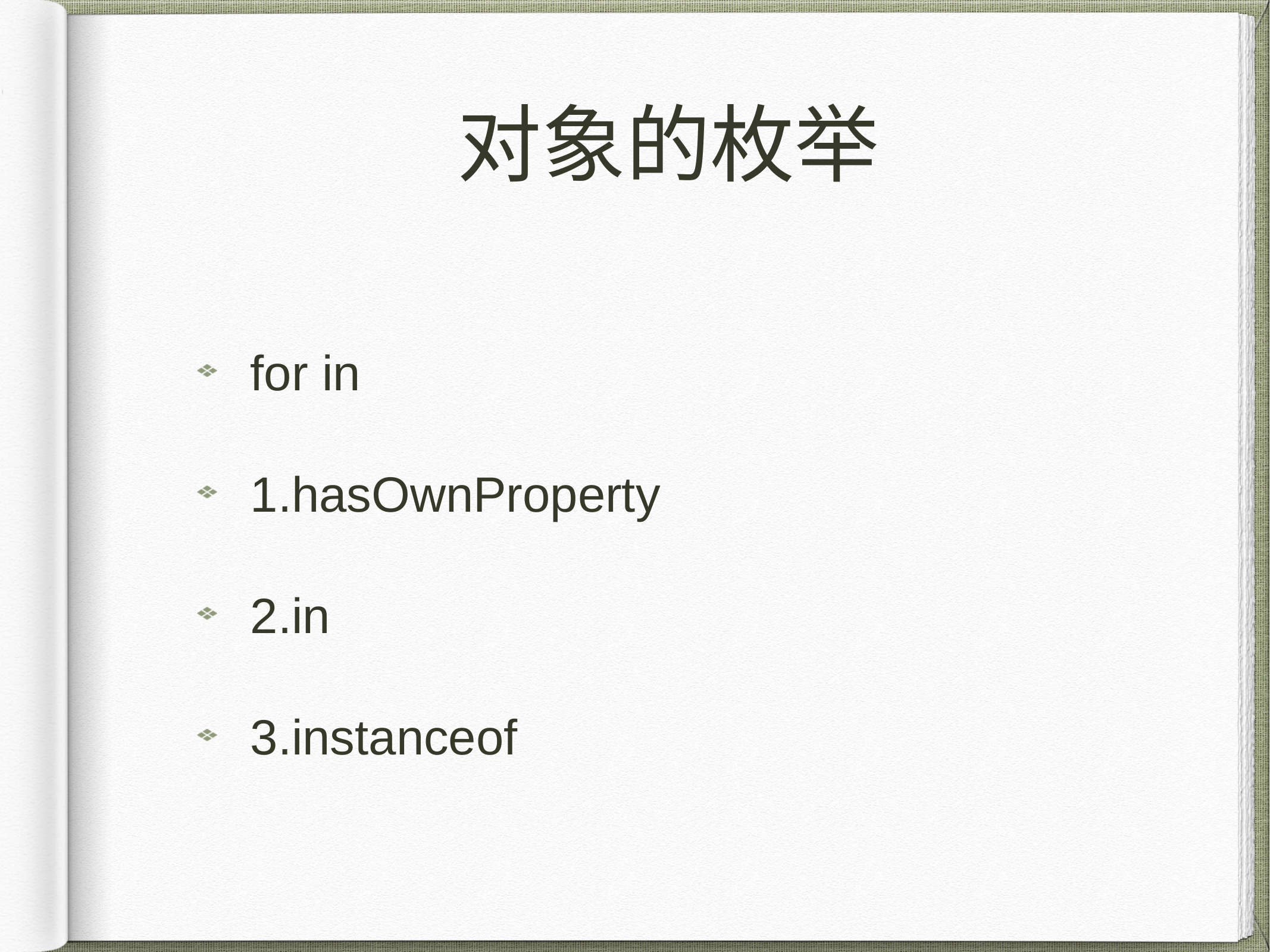

# 对象的枚举
for in
1.hasOwnProperty
2.in
3.instanceof